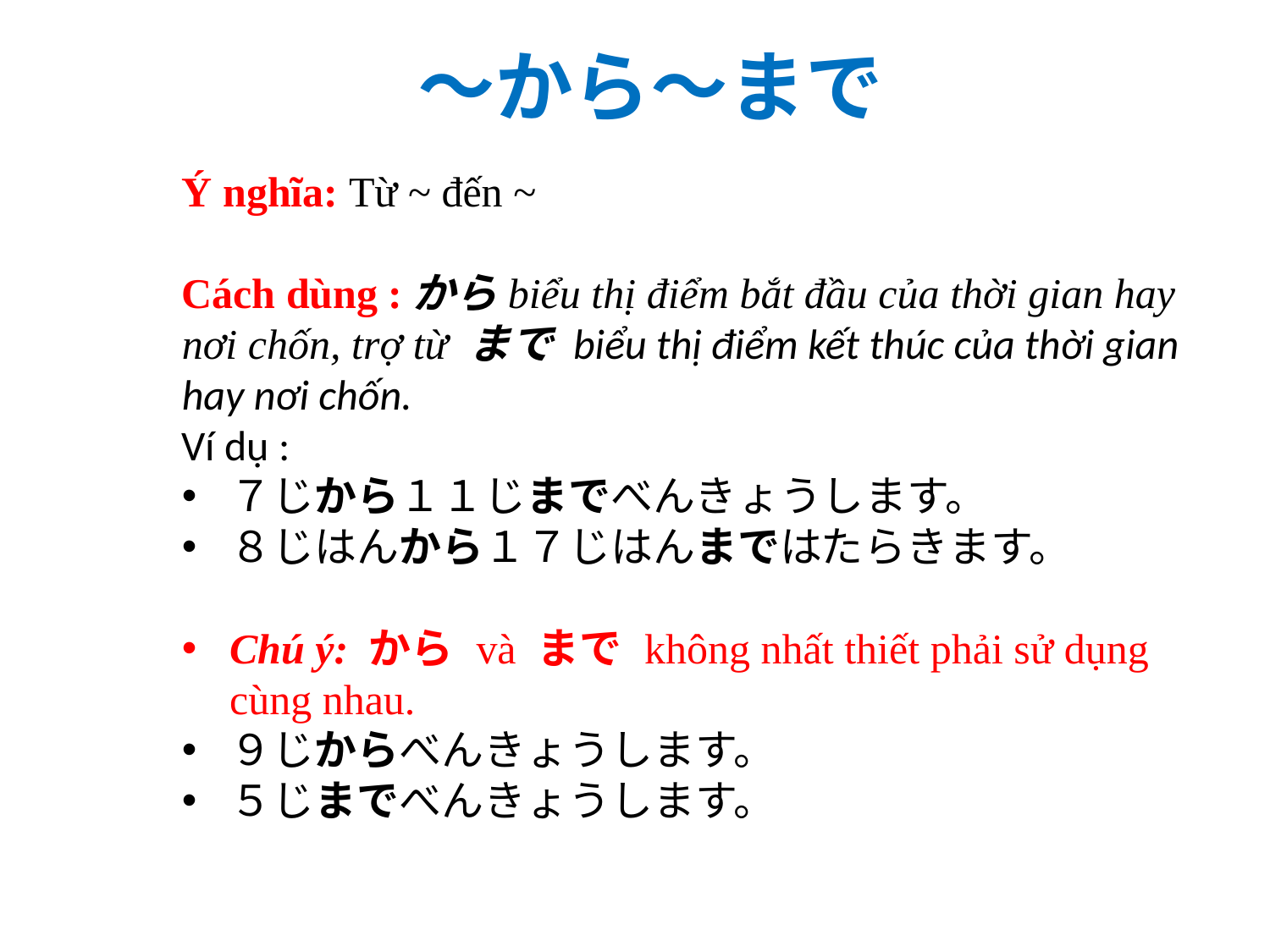

～から～まで
Ý nghĩa: Từ ~ đến ~
Cách dùng :からbiểu thị điểm bắt đầu của thời gian hay nơi chốn, trợ từ まで biểu thị điểm kết thúc của thời gian hay nơi chốn.
Ví dụ :
７じから１１じまでべんきょうします。
８じはんから１７じはんまではたらきます。
Chú ý: から và まで không nhất thiết phải sử dụng cùng nhau.
９じからべんきょうします。
５じまでべんきょうします。